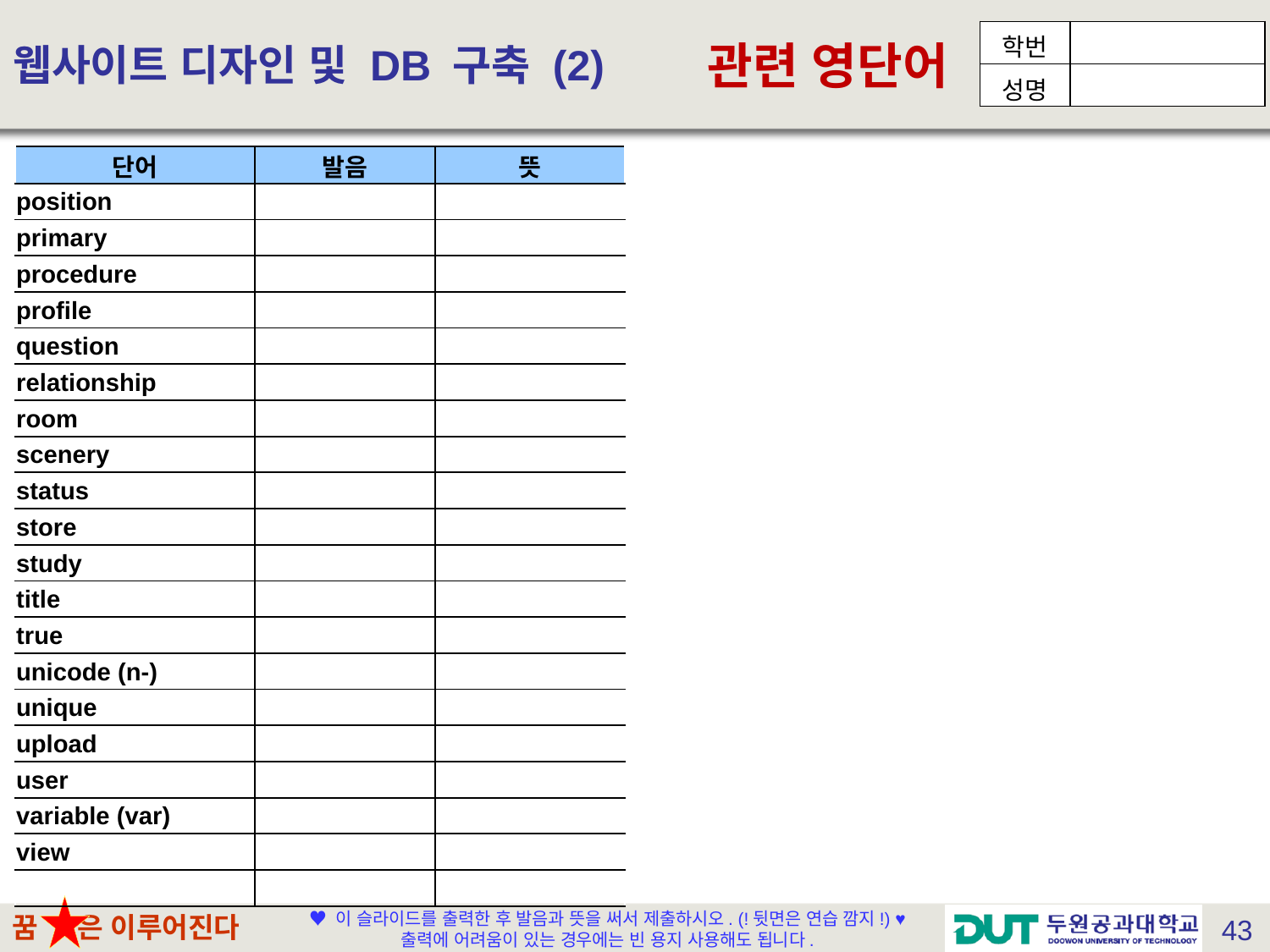

# 웹사이트 디자인 및 DB 구축 (2)
| 단어 | 발음 | 뜻 |
| --- | --- | --- |
| position |  |  |
| primary |  |  |
| procedure |  |  |
| profile |  |  |
| question |  |  |
| relationship |  |  |
| room |  |  |
| scenery |  |  |
| status |  |  |
| store |  |  |
| study |  |  |
| title |  |  |
| true |  |  |
| unicode (n-) |  |  |
| unique |  |  |
| upload |  |  |
| user |  |  |
| variable (var) |  |  |
| view |  |  |
|  |  |  |